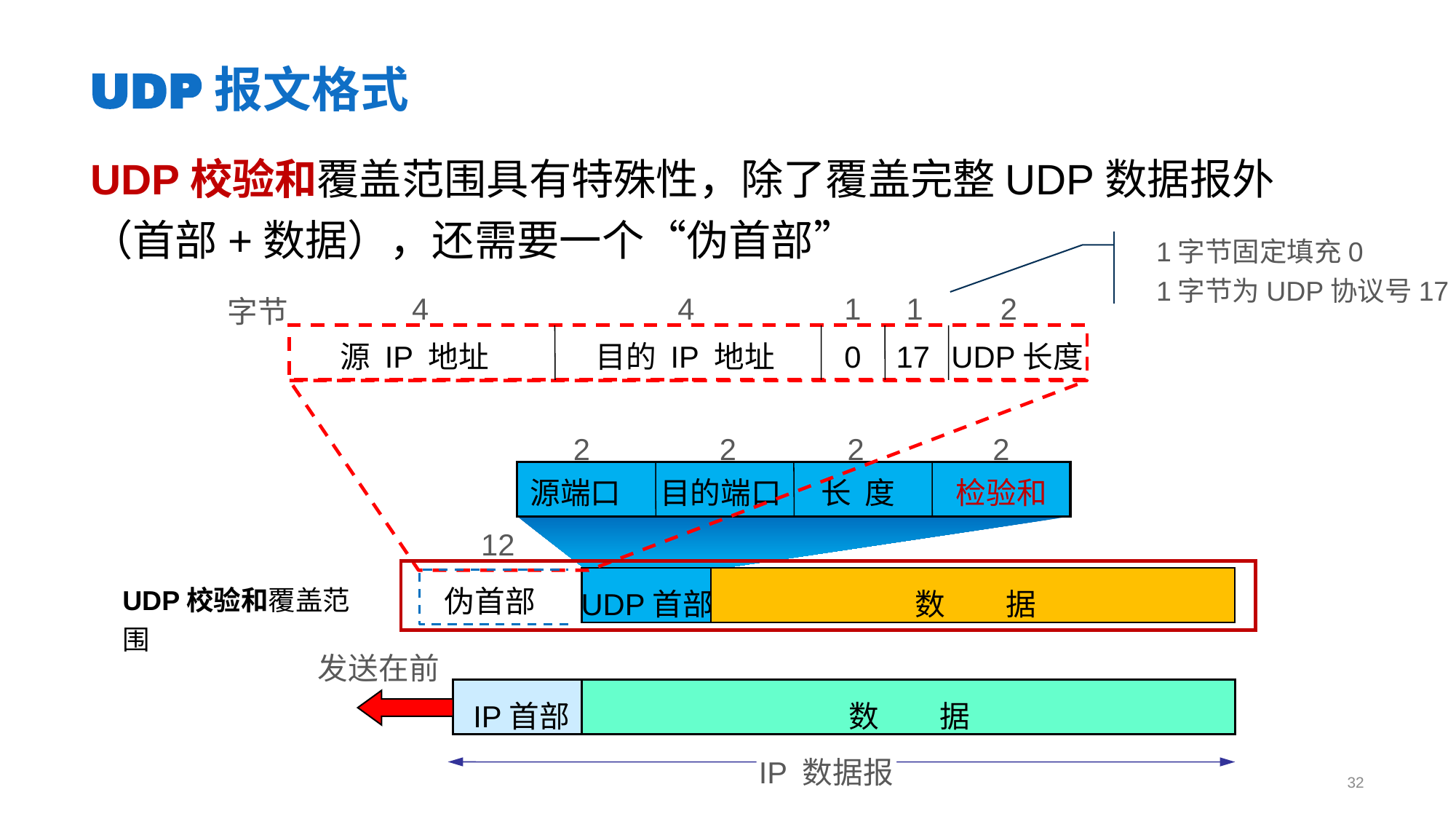

# UDP报文格式
UDP校验和覆盖范围具有特殊性，除了覆盖完整UDP数据报外（首部+数据），还需要一个“伪首部”
1字节固定填充0
1字节为UDP协议号17
4
1
4
1
2
字节
0
源 IP 地址
目的 IP 地址
17
UDP长度

2
2
2
2
长  度
源端口
目的端口
检验和

12

伪首部

UDP校验和覆盖范围
UDP首部
数         据
发送在前

IP首部
数         据

IP 数据报

32